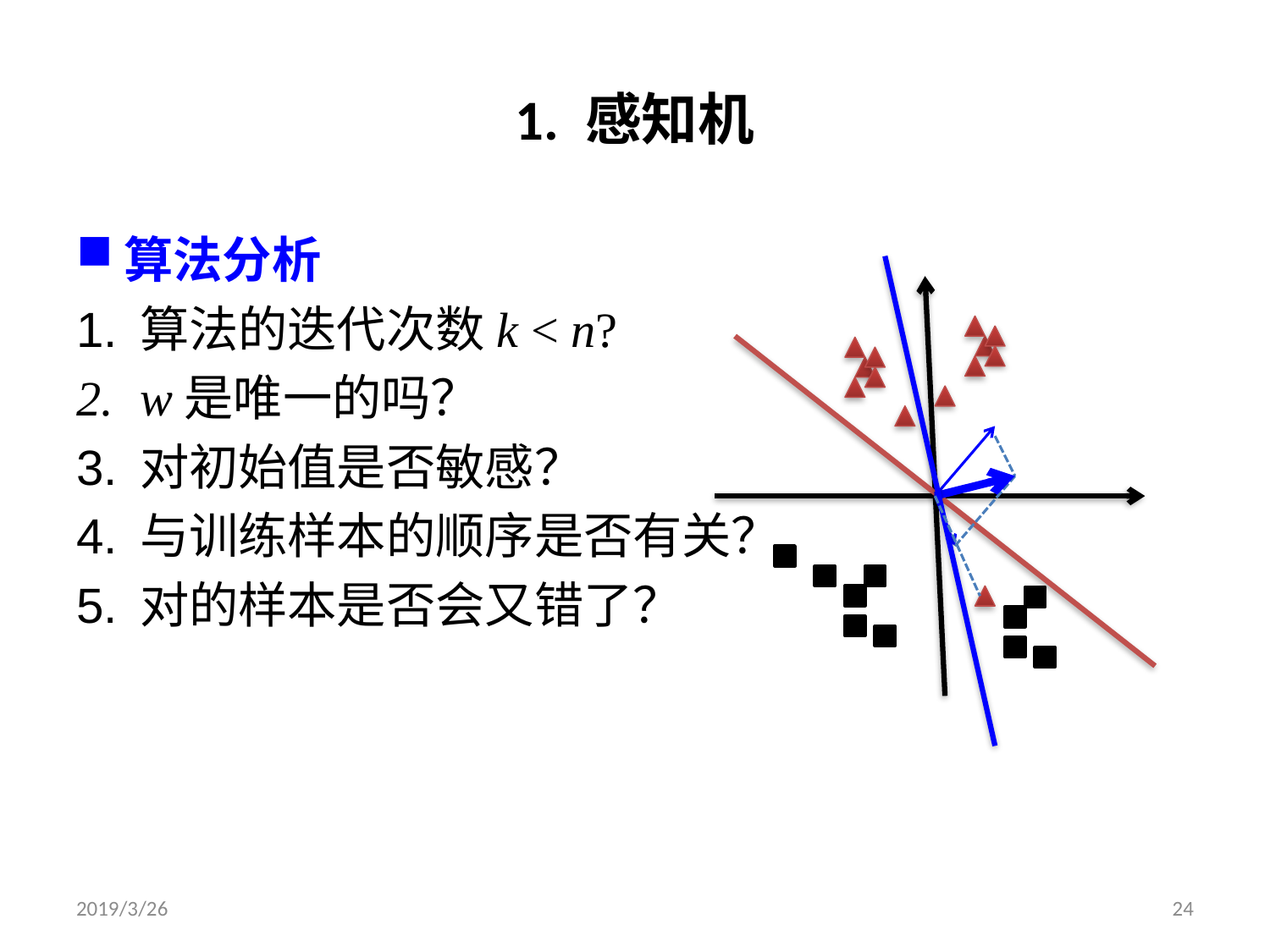

# 1. 感知机
算法分析
算法的迭代次数k < n?
w是唯一的吗？
对初始值是否敏感？
与训练样本的顺序是否有关？
对的样本是否会又错了？

2019/3/26
24